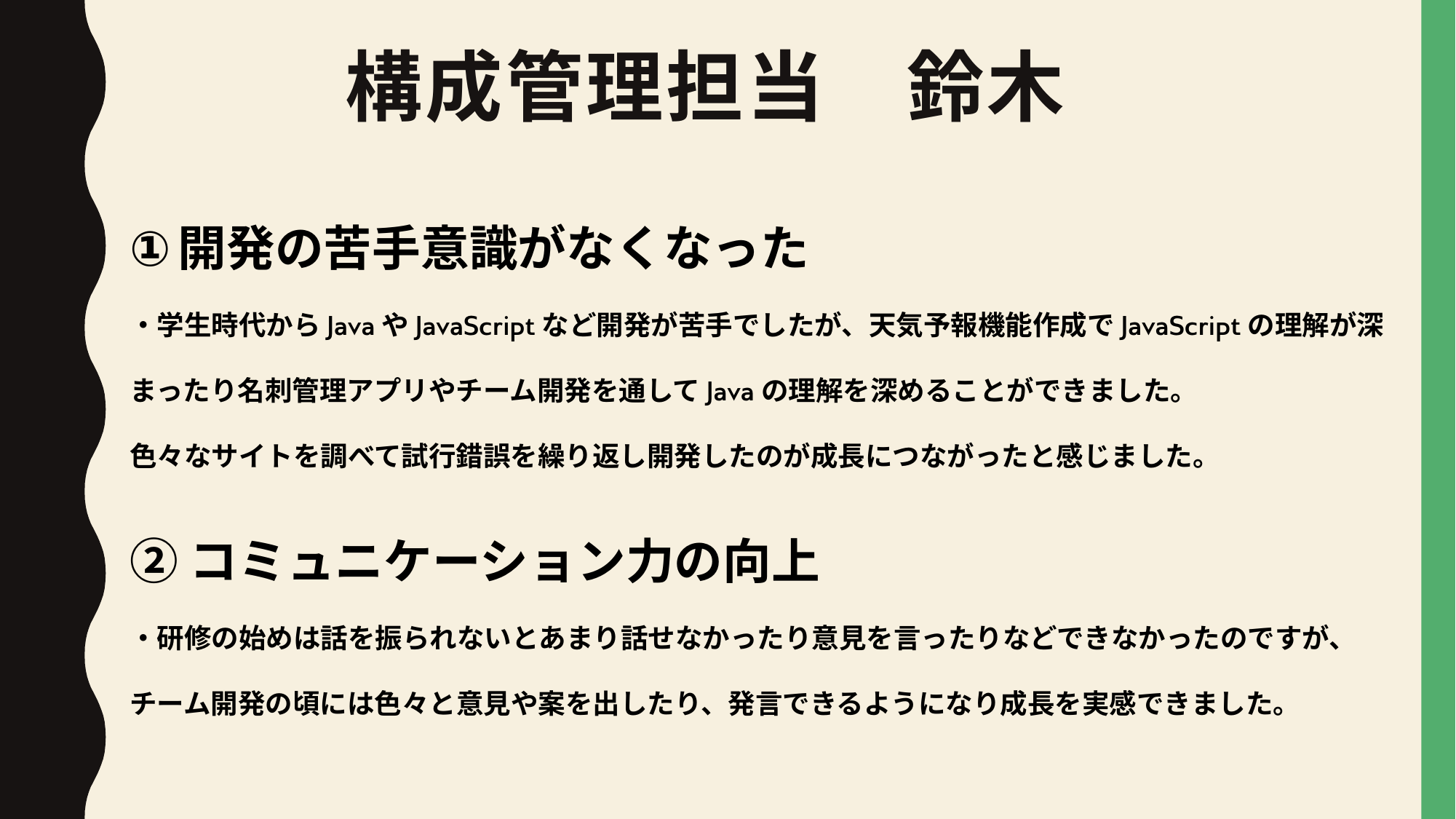

# 構成管理担当　鈴木
開発の苦手意識がなくなった
・学生時代からJavaやJavaScriptなど開発が苦手でしたが、天気予報機能作成でJavaScriptの理解が深まったり名刺管理アプリやチーム開発を通してJavaの理解を深めることができました。
色々なサイトを調べて試行錯誤を繰り返し開発したのが成長につながったと感じました。
②コミュニケーション力の向上
・研修の始めは話を振られないとあまり話せなかったり意見を言ったりなどできなかったのですが、チーム開発の頃には色々と意見や案を出したり、発言できるようになり成長を実感できました。